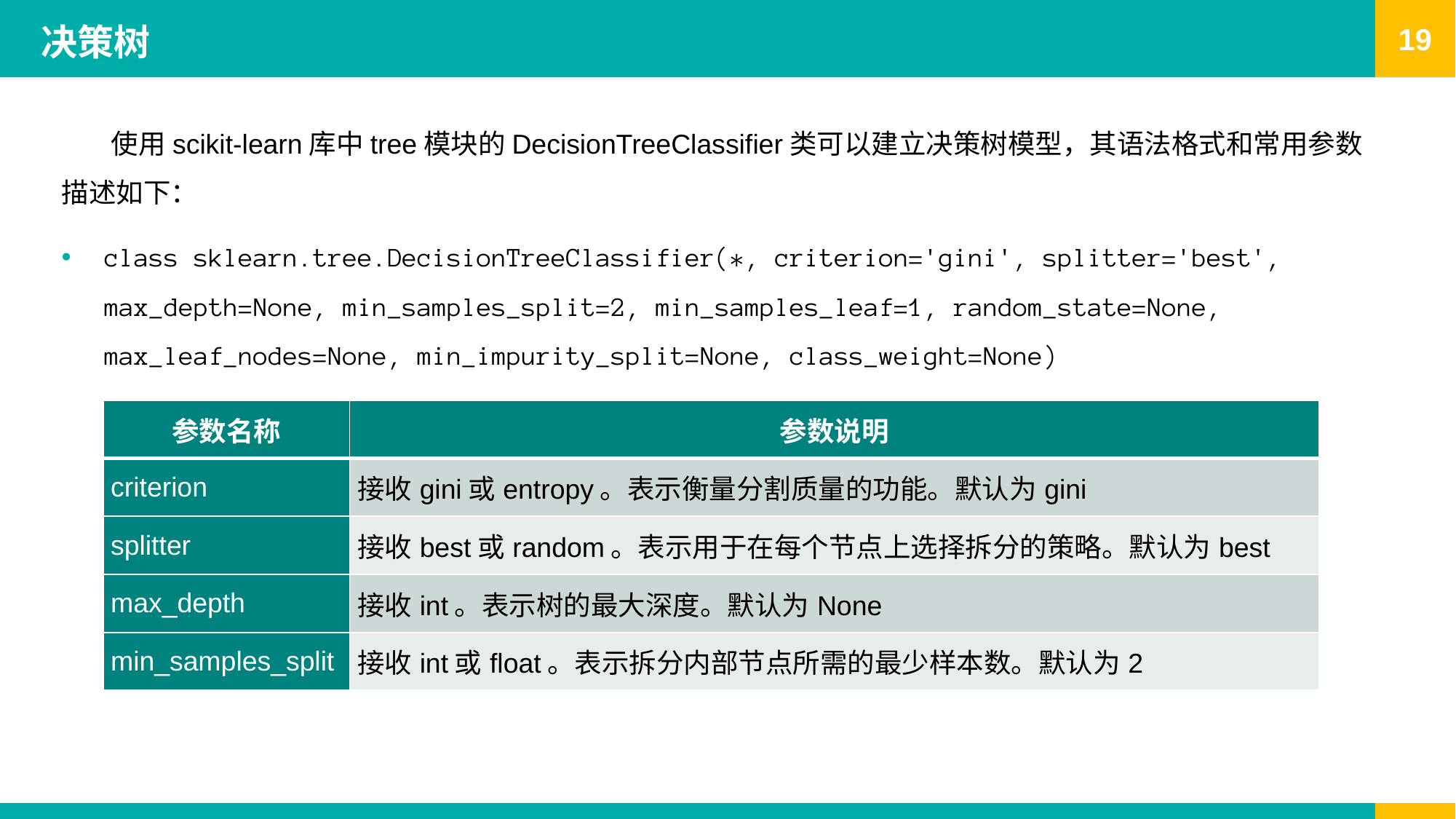

# 决策树
       使用scikit-learn库中tree模块的DecisionTreeClassifier类可以建立决策树模型，其语法格式和常用参数描述如下：
class sklearn.tree.DecisionTreeClassifier(*, criterion='gini', splitter='best', max_depth=None, min_samples_split=2, min_samples_leaf=1, random_state=None, max_leaf_nodes=None, min_impurity_split=None, class_weight=None)
| 参数名称 | 参数说明 |
| --- | --- |
| criterion | 接收gini或entropy。表示衡量分割质量的功能。默认为gini |
| splitter | 接收best或random。表示用于在每个节点上选择拆分的策略。默认为best |
| max\_depth | 接收int。表示树的最大深度。默认为None |
| min\_samples\_split | 接收int或float。表示拆分内部节点所需的最少样本数。默认为2 |